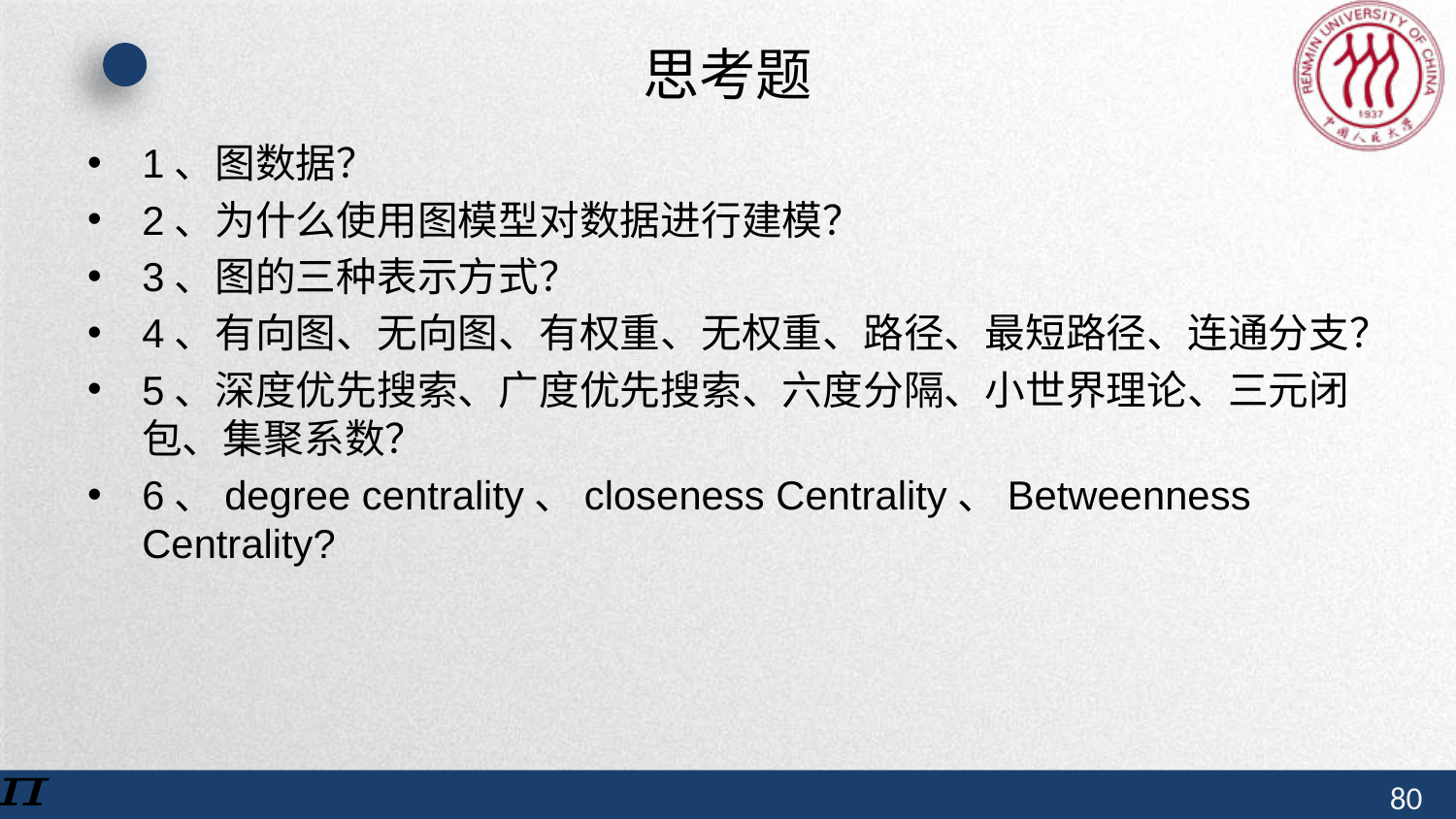

# 思考题
1、图数据？
2、为什么使用图模型对数据进行建模？
3、图的三种表示方式？
4、有向图、无向图、有权重、无权重、路径、最短路径、连通分支？
5、深度优先搜索、广度优先搜索、六度分隔、小世界理论、三元闭包、集聚系数？
6、degree centrality、closeness Centrality、Betweenness Centrality?